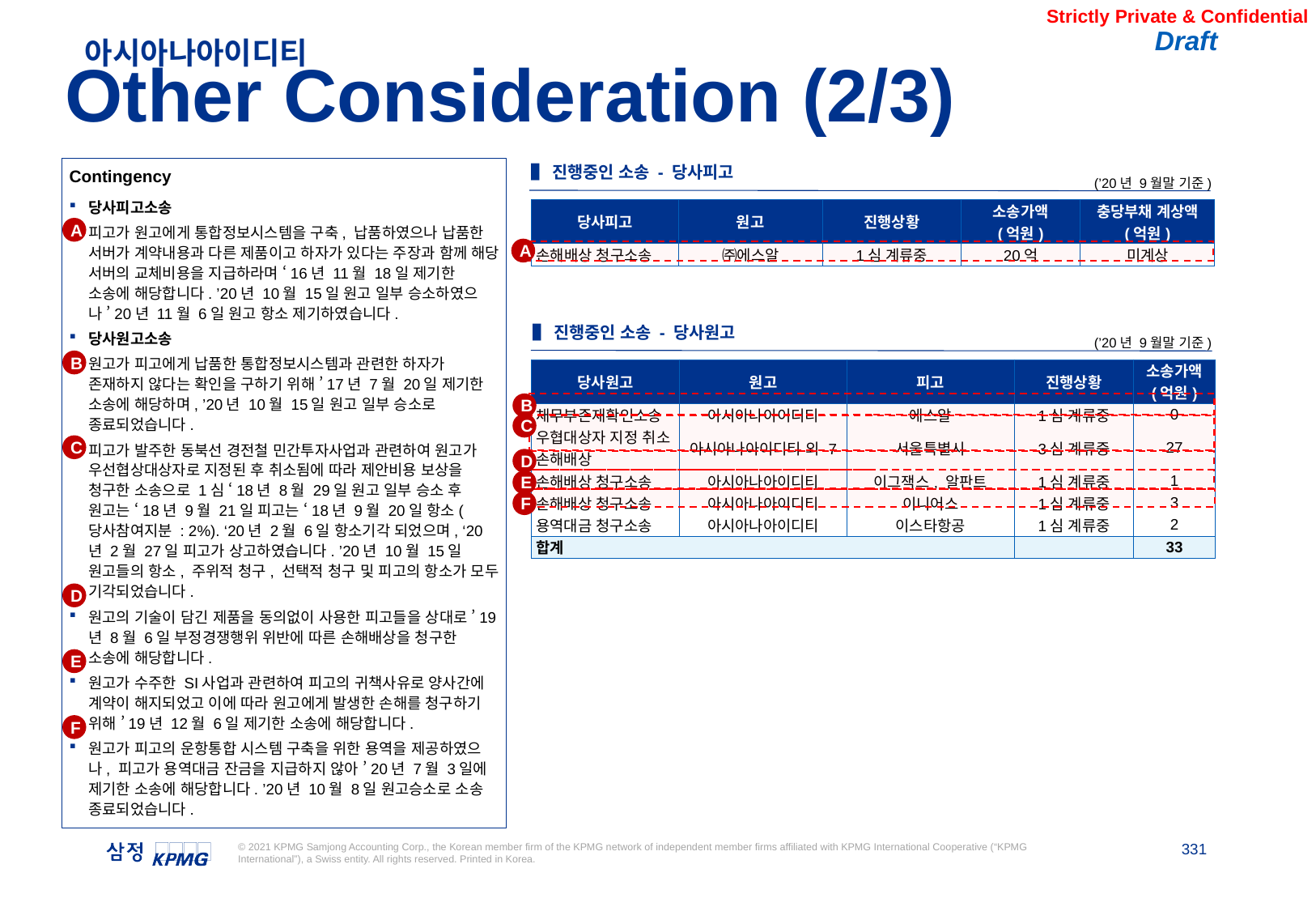

아시아나아이디티
Other Consideration (2/3)
▌진행중인 소송 - 당사피고

Contingency
당사피고소송
피고가 원고에게 통합정보시스템을 구축, 납품하였으나 납품한 서버가 계약내용과 다른 제품이고 하자가 있다는 주장과 함께 해당 서버의 교체비용을 지급하라며 ‘16년 11월 18일 제기한 소송에 해당합니다. ’20년 10월 15일 원고 일부 승소하였으나 ’20년 11월 6일 원고 항소 제기하였습니다.
당사원고소송
원고가 피고에게 납품한 통합정보시스템과 관련한 하자가 존재하지 않다는 확인을 구하기 위해 ’17년 7월 20일 제기한 소송에 해당하며, ’20년 10월 15일 원고 일부 승소로 종료되었습니다.
피고가 발주한 동북선 경전철 민간투자사업과 관련하여 원고가 우선협상대상자로 지정된 후 취소됨에 따라 제안비용 보상을 청구한 소송으로 1심 ‘18년 8월 29일 원고 일부 승소 후 원고는 ‘18년 9월 21일 피고는 ‘18년 9월 20일 항소(당사참여지분 : 2%). ‘20년 2월 6일 항소기각 되었으며, ‘20년 2월 27일 피고가 상고하였습니다. ’20년 10월 15일 원고들의 항소, 주위적 청구, 선택적 청구 및 피고의 항소가 모두 기각되었습니다.
원고의 기술이 담긴 제품을 동의없이 사용한 피고들을 상대로 ’19년 8월 6일 부정경쟁행위 위반에 따른 손해배상을 청구한 소송에 해당합니다.
원고가 수주한 SI사업과 관련하여 피고의 귀책사유로 양사간에 계약이 해지되었고 이에 따라 원고에게 발생한 손해를 청구하기 위해 ’19년 12월 6일 제기한 소송에 해당합니다.
원고가 피고의 운항통합 시스템 구축을 위한 용역을 제공하였으나, 피고가 용역대금 잔금을 지급하지 않아 ’20년 7월 3일에 제기한 소송에 해당합니다. ’20년 10월 8일 원고승소로 소송 종료되었습니다.

(’20년 9월말 기준)
| 당사피고 | 원고 | 진행상황 | 소송가액 (억원) | 충당부채 계상액 (억원) |
| --- | --- | --- | --- | --- |
| 손해배상 청구소송 | ㈜에스알 | 1심 계류중 | 20억 | 미계상 |
A
A

▌진행중인 소송 - 당사원고

(’20년 9월말 기준)
B
| 당사원고 | 원고 | 피고 | 진행상황 | 소송가액 (억원) |
| --- | --- | --- | --- | --- |
| 채무부존재확인소송 | 아시아나아이디티 | 에스알 | 1심 계류중 | 0 |
| 우협대상자 지정 취소 손해배상 | 아시아나아이디티 외 7 | 서울특별시 | 3심 계류중 | 27 |
| 손해배상 청구소송 | 아시아나아이디티 | 이그잭스, 알판트 | 1심 계류중 | 1 |
| 손해배상 청구소송 | 아시아나아이디티 | 이니어스 | 1심 계류중 | 3 |
| 용역대금 청구소송 | 아시아나아이디티 | 이스타항공 | 1심 계류중 | 2 |
| 합계 |  |  |  | 33 |
B

C

C
D

E

F
D
E
F